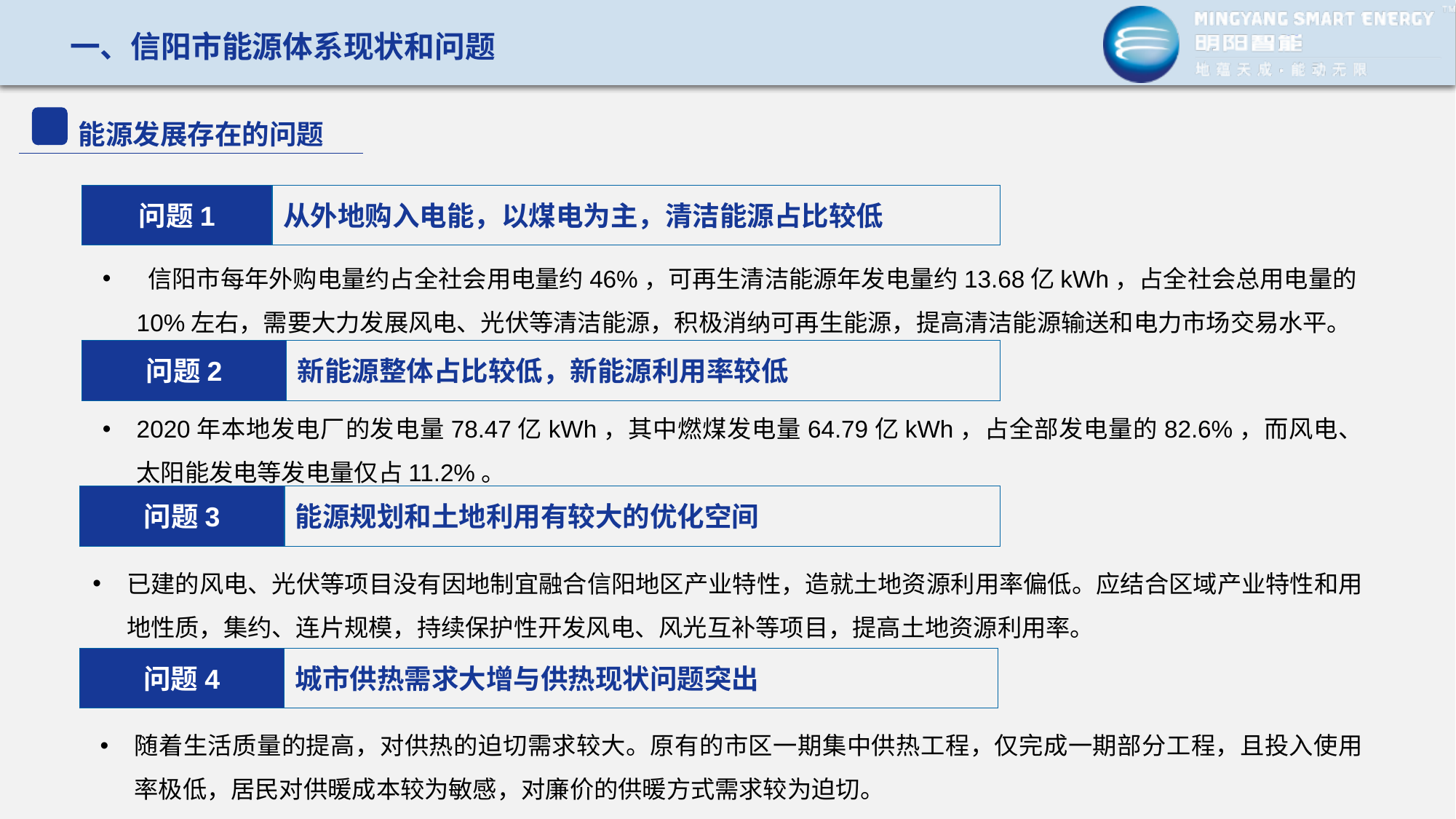

一、信阳市能源体系现状和问题
能源发展存在的问题

问题1
从外地购入电能，以煤电为主，清洁能源占比较低
 信阳市每年外购电量约占全社会用电量约46%，可再生清洁能源年发电量约13.68亿kWh，占全社会总用电量的10%左右，需要大力发展风电、光伏等清洁能源，积极消纳可再生能源，提高清洁能源输送和电力市场交易水平。
问题2
新能源整体占比较低，新能源利用率较低
2020年本地发电厂的发电量78.47亿kWh，其中燃煤发电量64.79亿kWh，占全部发电量的82.6%，而风电、太阳能发电等发电量仅占11.2%。
问题3
能源规划和土地利用有较大的优化空间
已建的风电、光伏等项目没有因地制宜融合信阳地区产业特性，造就土地资源利用率偏低。应结合区域产业特性和用地性质，集约、连片规模，持续保护性开发风电、风光互补等项目，提高土地资源利用率。
问题4
城市供热需求大增与供热现状问题突出
随着生活质量的提高，对供热的迫切需求较大。原有的市区一期集中供热工程，仅完成一期部分工程，且投入使用率极低，居民对供暖成本较为敏感，对廉价的供暖方式需求较为迫切。